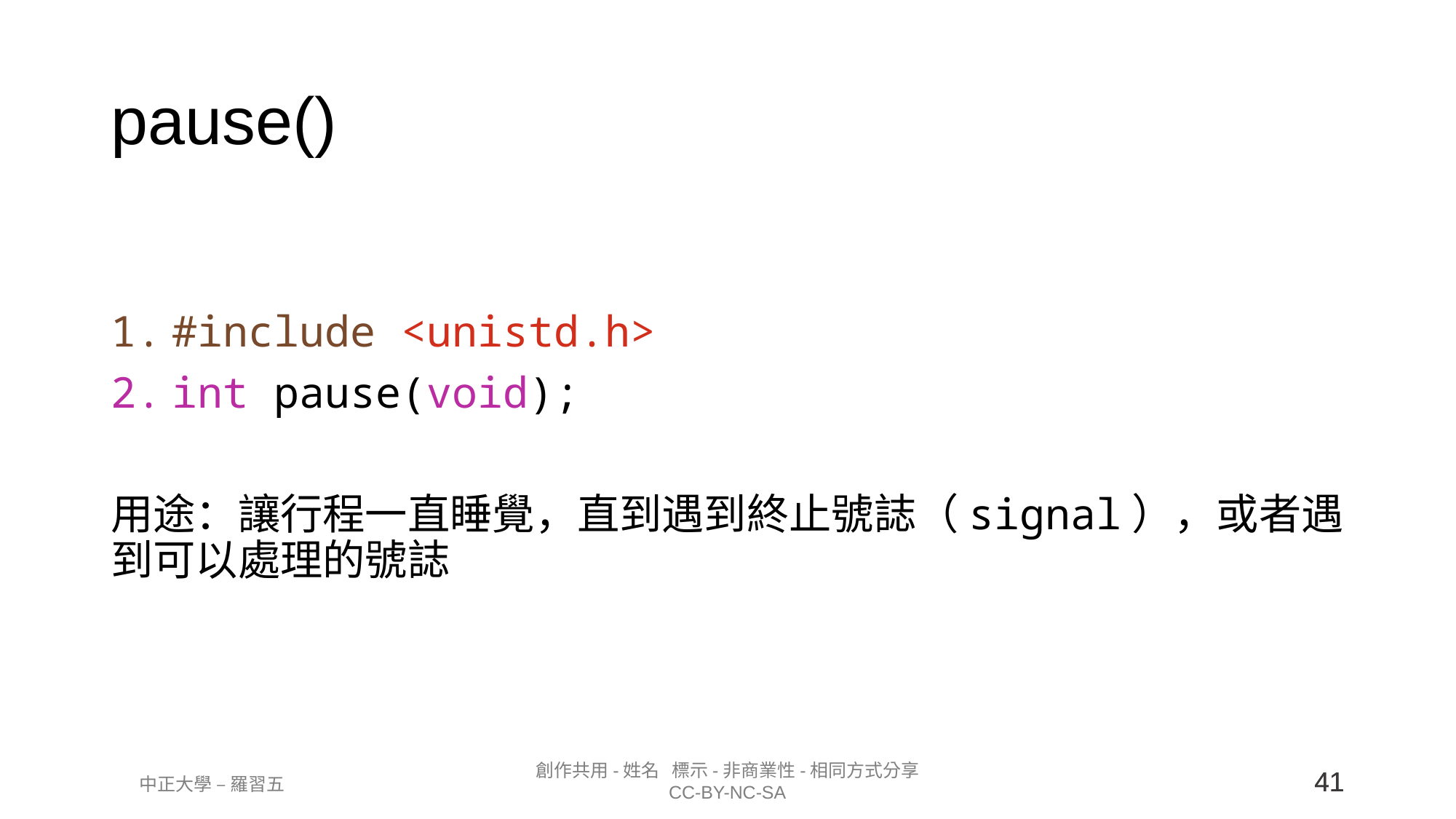

# pause()
#include <unistd.h>
int pause(void);

用途：讓行程一直睡覺，直到遇到終止號誌（signal），或者遇到可以處理的號誌